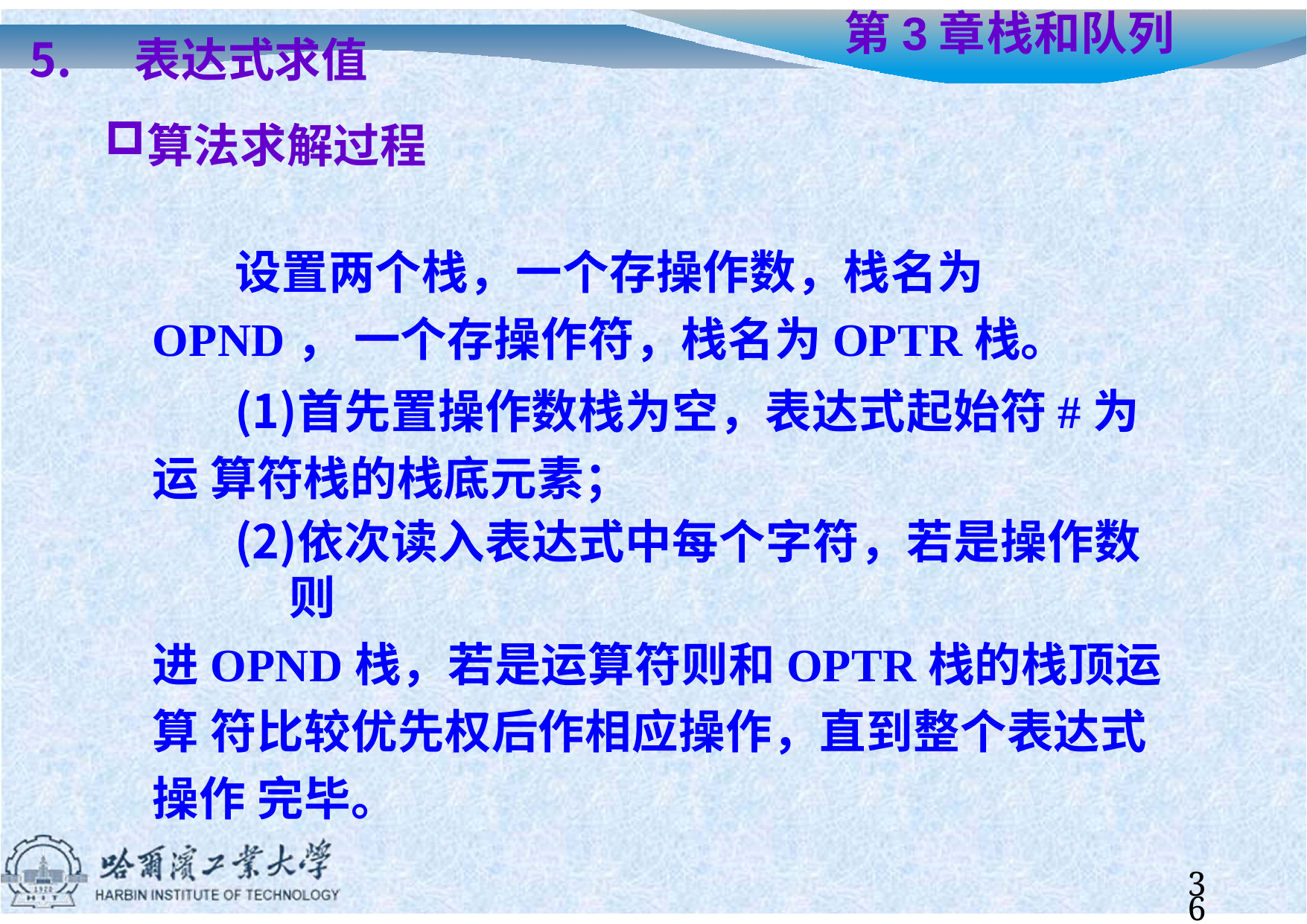

表达式求值
算法求解过程
# 第3章	栈和队列

设置两个栈，一个存操作数，栈名为OPND， 一个存操作符，栈名为OPTR栈。
首先置操作数栈为空，表达式起始符#为运 算符栈的栈底元素；
依次读入表达式中每个字符，若是操作数则
进OPND栈，若是运算符则和OPTR栈的栈顶运算 符比较优先权后作相应操作，直到整个表达式操作 完毕。

36